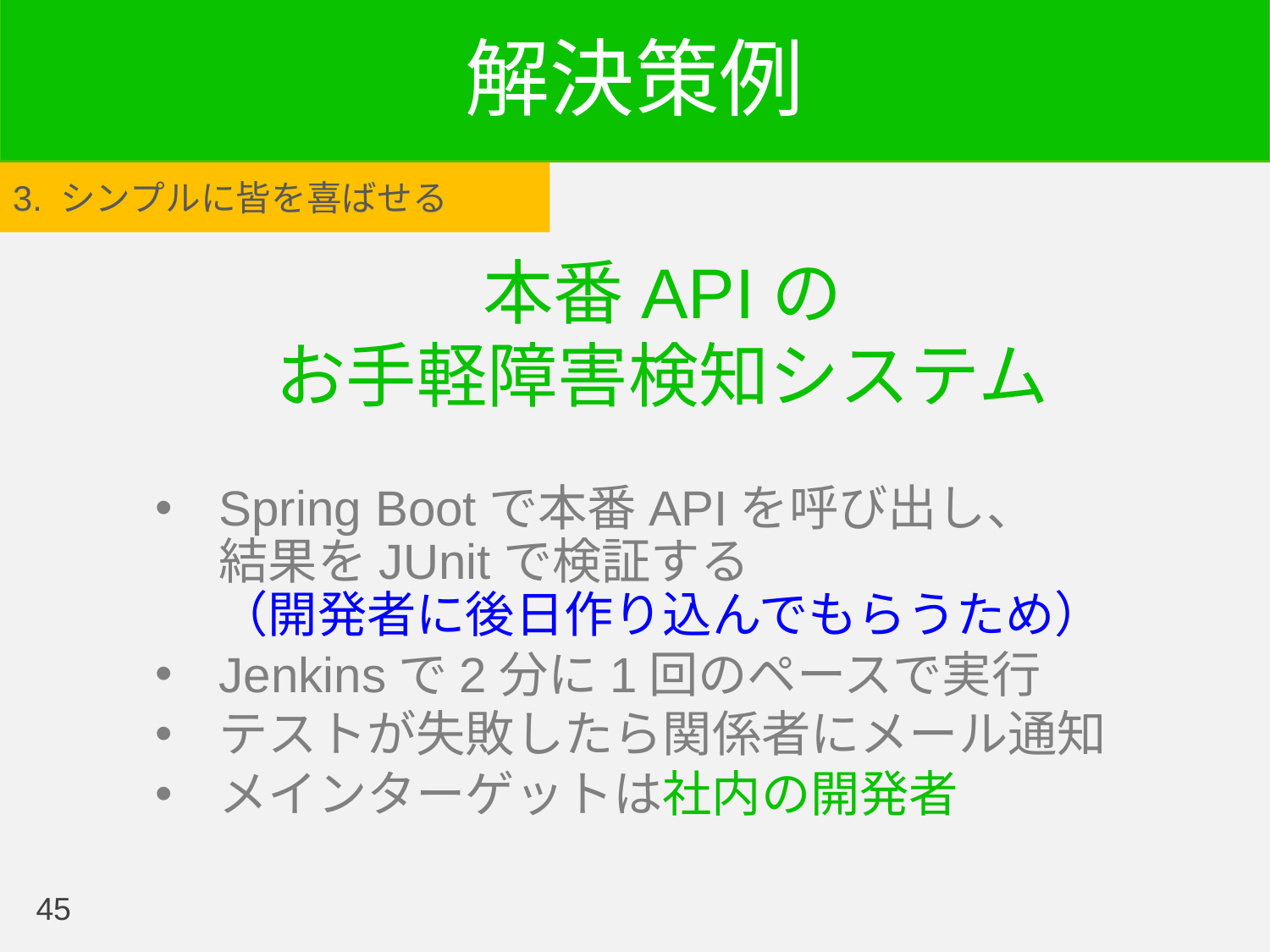

# 解決策例
3. シンプルに皆を喜ばせる
本番APIの
お手軽障害検知システム

Spring Bootで本番APIを呼び出し、
結果をJUnitで検証する
（開発者に後日作り込んでもらうため）
Jenkinsで2分に1回のペースで実行
テストが失敗したら関係者にメール通知
メインターゲットは社内の開発者
45